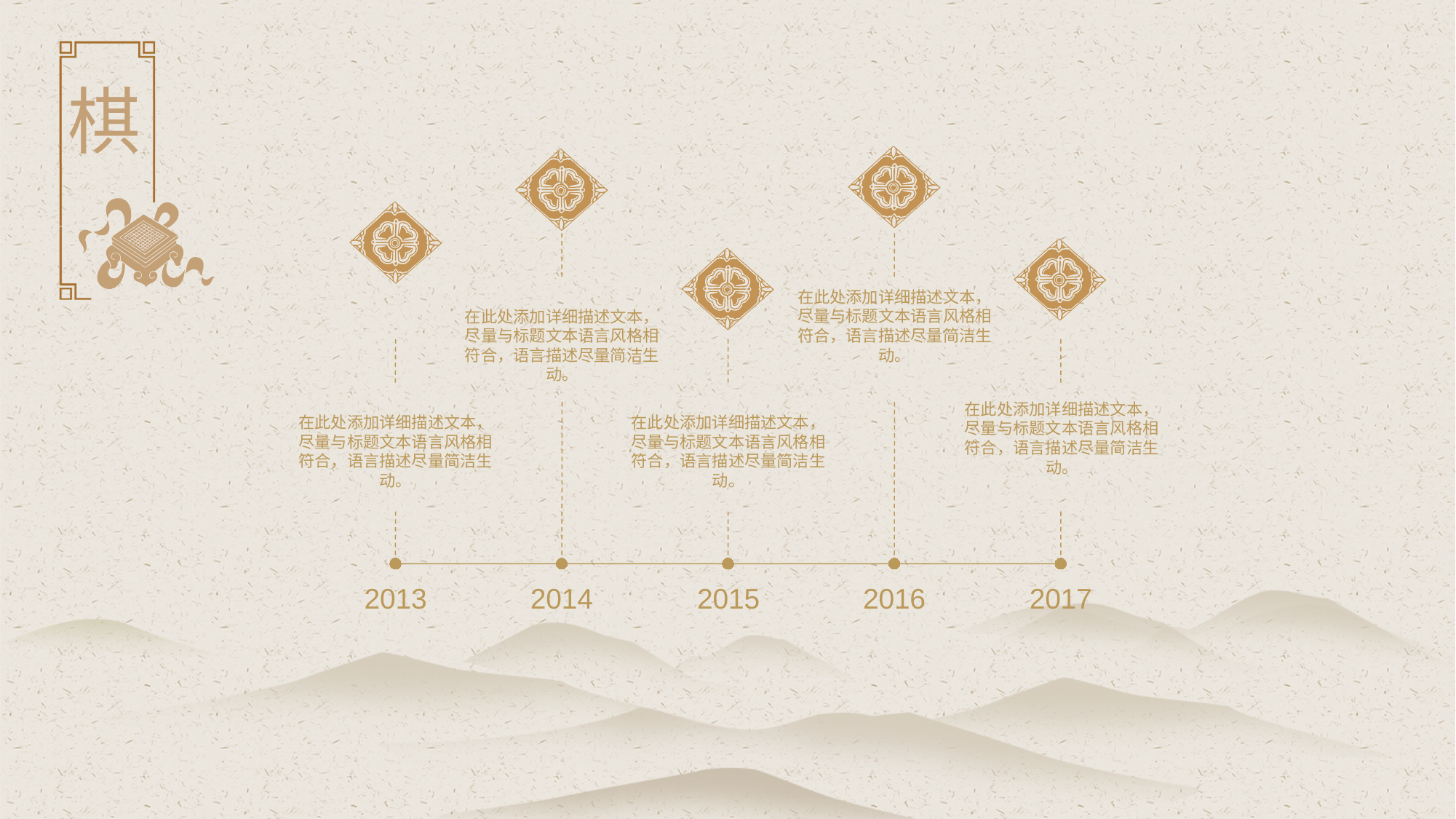

在此处添加详细描述文本，尽量与标题文本语言风格相符合，语言描述尽量简洁生动。
在此处添加详细描述文本，尽量与标题文本语言风格相符合，语言描述尽量简洁生动。

在此处添加详细描述文本，尽量与标题文本语言风格相符合，语言描述尽量简洁生动。
在此处添加详细描述文本，尽量与标题文本语言风格相符合，语言描述尽量简洁生动。
在此处添加详细描述文本，尽量与标题文本语言风格相符合，语言描述尽量简洁生动。

2013
2014
2015
2016
2017